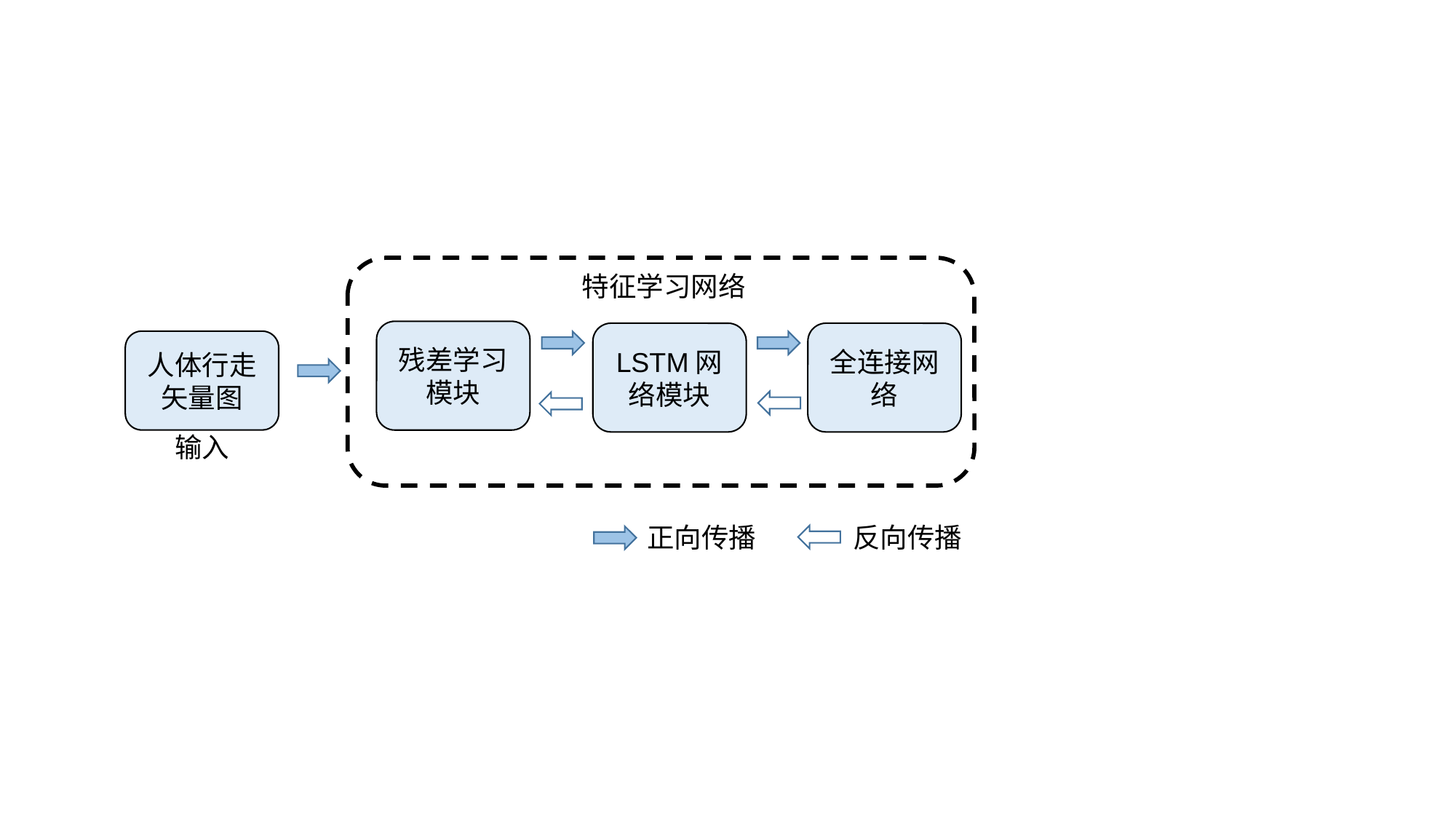

特征学习网络
残差学习模块
LSTM网络模块
全连接网络
人体行走矢量图

输入
正向传播
反向传播